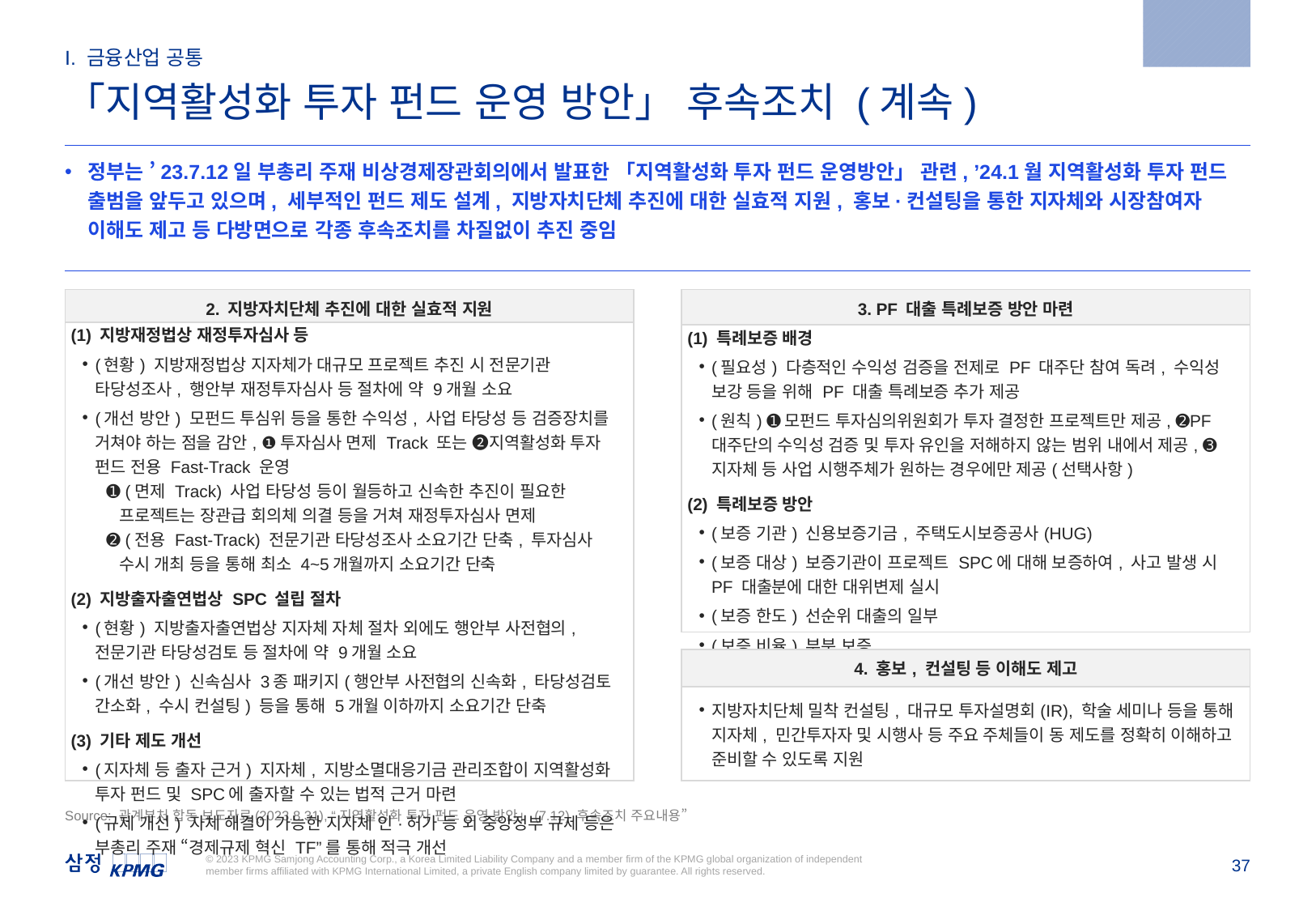

2023.8.31
I. 금융산업 공통
「지역활성화 투자 펀드 운영 방안」 후속조치 (계속)
정부는 ’23.7.12일 부총리 주재 비상경제장관회의에서 발표한 「지역활성화 투자 펀드 운영방안」 관련, ’24.1월 지역활성화 투자 펀드 출범을 앞두고 있으며, 세부적인 펀드 제도 설계, 지방자치단체 추진에 대한 실효적 지원, 홍보·컨설팅을 통한 지자체와 시장참여자 이해도 제고 등 다방면으로 각종 후속조치를 차질없이 추진 중임
| 3. PF 대출 특례보증 방안 마련 |
| --- |
| (1) 특례보증 배경 (필요성) 다층적인 수익성 검증을 전제로 PF 대주단 참여 독려, 수익성 보강 등을 위해 PF 대출 특례보증 추가 제공 (원칙) ➊모펀드 투자심의위원회가 투자 결정한 프로젝트만 제공, ➋PF 대주단의 수익성 검증 및 투자 유인을 저해하지 않는 범위 내에서 제공, ➌지자체 등 사업 시행주체가 원하는 경우에만 제공(선택사항) (2) 특례보증 방안 (보증 기관) 신용보증기금, 주택도시보증공사(HUG) (보증 대상) 보증기관이 프로젝트 SPC에 대해 보증하여, 사고 발생 시 PF 대출분에 대한 대위변제 실시 (보증 한도) 선순위 대출의 일부 (보증 비율) 부분 보증 |
| 2. 지방자치단체 추진에 대한 실효적 지원 |
| --- |
| (1) 지방재정법상 재정투자심사 등 (현황) 지방재정법상 지자체가 대규모 프로젝트 추진 시 전문기관 타당성조사, 행안부 재정투자심사 등 절차에 약 9개월 소요 (개선 방안) 모펀드 투심위 등을 통한 수익성, 사업 타당성 등 검증장치를 거쳐야 하는 점을 감안, ❶투자심사 면제 Track 또는 ❷지역활성화 투자 펀드 전용 Fast-Track 운영 ➊ (면제 Track) 사업 타당성 등이 월등하고 신속한 추진이 필요한 프로젝트는 장관급 회의체 의결 등을 거쳐 재정투자심사 면제 ➋ (전용 Fast-Track) 전문기관 타당성조사 소요기간 단축, 투자심사 수시 개최 등을 통해 최소 4~5개월까지 소요기간 단축 (2) 지방출자출연법상 SPC 설립 절차 (현황) 지방출자출연법상 지자체 자체 절차 외에도 행안부 사전협의, 전문기관 타당성검토 등 절차에 약 9개월 소요 (개선 방안) 신속심사 3종 패키지(행안부 사전협의 신속화, 타당성검토 간소화, 수시 컨설팅) 등을 통해 5개월 이하까지 소요기간 단축 (3) 기타 제도 개선 (지자체 등 출자 근거) 지자체, 지방소멸대응기금 관리조합이 지역활성화 투자 펀드 및 SPC에 출자할 수 있는 법적 근거 마련 (규제 개선) 자체 해결이 가능한 지자체 인·허가 등 외 중앙정부 규제 등은 부총리 주재 “경제규제 혁신 TF”를 통해 적극 개선 |
| 4. 홍보, 컨설팅 등 이해도 제고 |
| --- |
| 지방자치단체 밀착 컨설팅, 대규모 투자설명회(IR), 학술 세미나 등을 통해 지자체, 민간투자자 및 시행사 등 주요 주체들이 동 제도를 정확히 이해하고 준비할 수 있도록 지원 |
Source: 관계부처 합동 보도자료(2023.8.31), “지역활성화 투자 펀드 운영 방안」(7.12) 후속조치 주요내용”